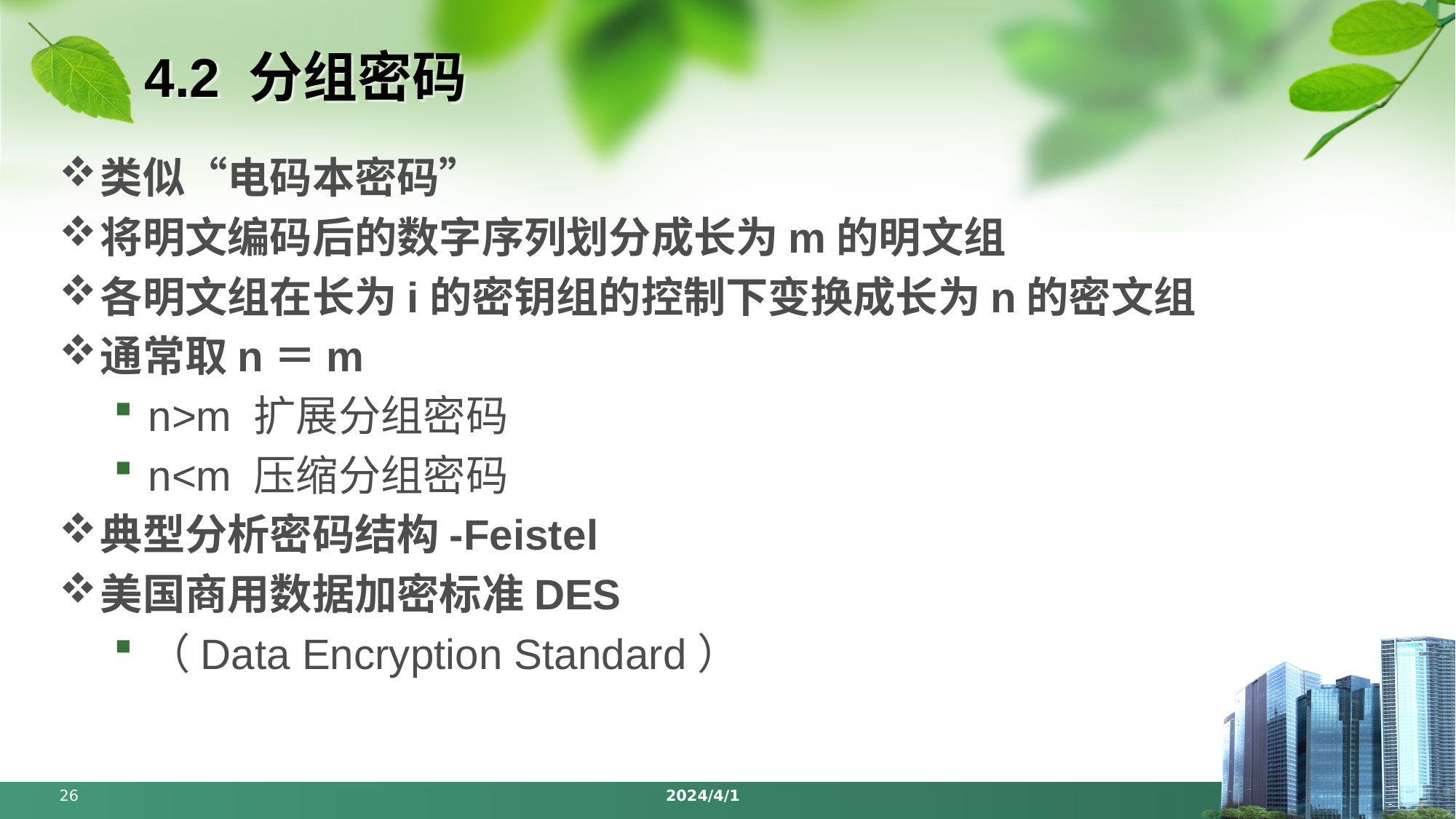

# 4.2 分组密码
类似“电码本密码”
将明文编码后的数字序列划分成长为m的明文组
各明文组在长为i的密钥组的控制下变换成长为n的密文组
通常取n＝m
n>m 扩展分组密码
n<m 压缩分组密码
典型分析密码结构-Feistel
美国商用数据加密标准DES
（Data Encryption Standard）
26
2024/4/1